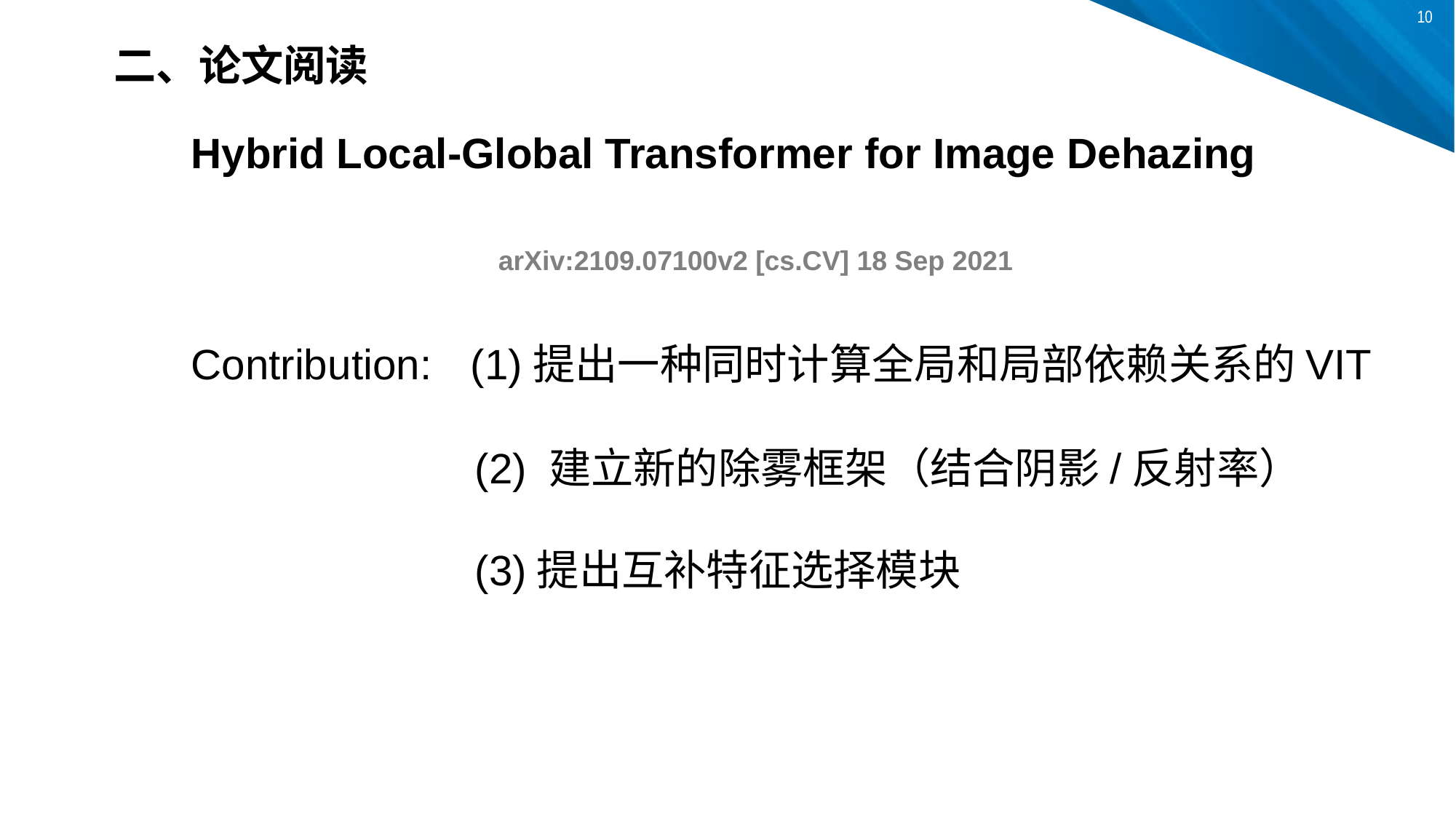

二、论文阅读
Hybrid Local-Global Transformer for Image Dehazing
                          arXiv:2109.07100v2 [cs.CV] 18 Sep 2021
Contribution:   (1)提出一种同时计算全局和局部依赖关系的VIT

                        (2) 建立新的除雾框架（结合阴影/反射率）

                        (3)提出互补特征选择模块